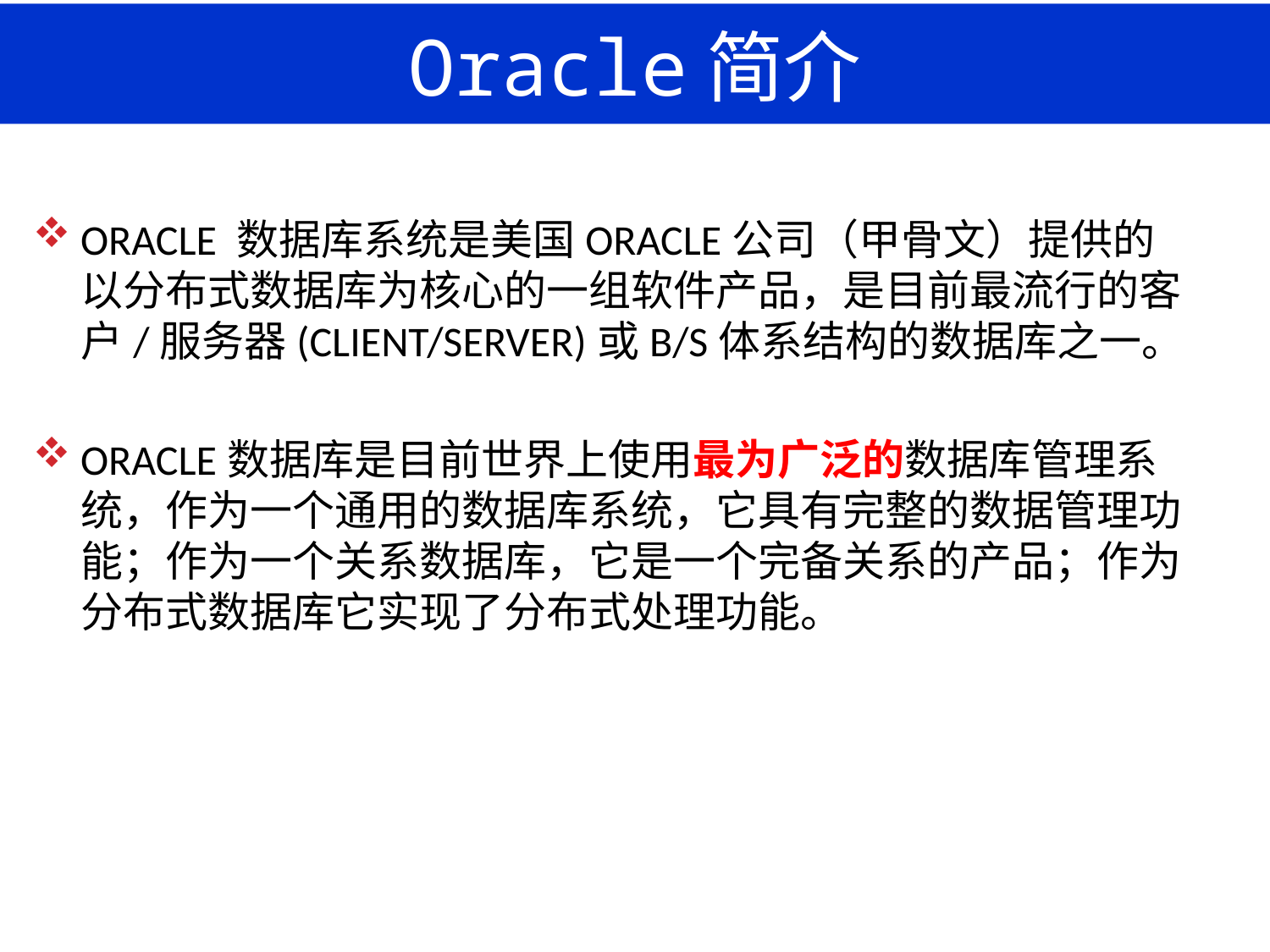

# Oracle简介
ORACLE 数据库系统是美国ORACLE公司（甲骨文）提供的以分布式数据库为核心的一组软件产品，是目前最流行的客户/服务器(CLIENT/SERVER)或B/S体系结构的数据库之一。

ORACLE数据库是目前世界上使用最为广泛的数据库管理系统，作为一个通用的数据库系统，它具有完整的数据管理功能；作为一个关系数据库，它是一个完备关系的产品；作为分布式数据库它实现了分布式处理功能。